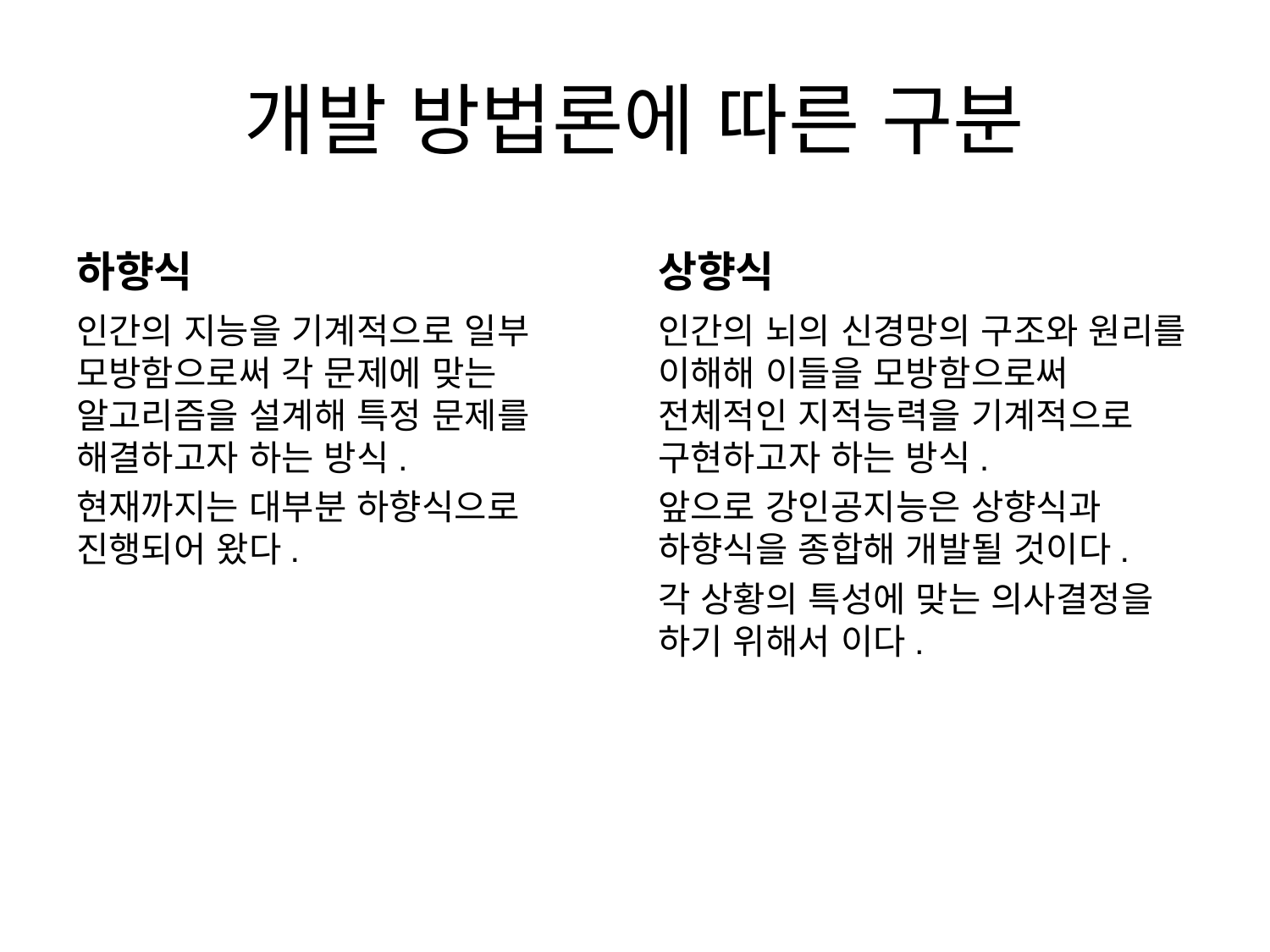

# 개발 방법론에 따른 구분
하향식
상향식
인간의 지능을 기계적으로 일부 모방함으로써 각 문제에 맞는 알고리즘을 설계해 특정 문제를 해결하고자 하는 방식.
현재까지는 대부분 하향식으로 진행되어 왔다.
인간의 뇌의 신경망의 구조와 원리를 이해해 이들을 모방함으로써 전체적인 지적능력을 기계적으로 구현하고자 하는 방식.
앞으로 강인공지능은 상향식과 하향식을 종합해 개발될 것이다.
각 상황의 특성에 맞는 의사결정을 하기 위해서 이다.